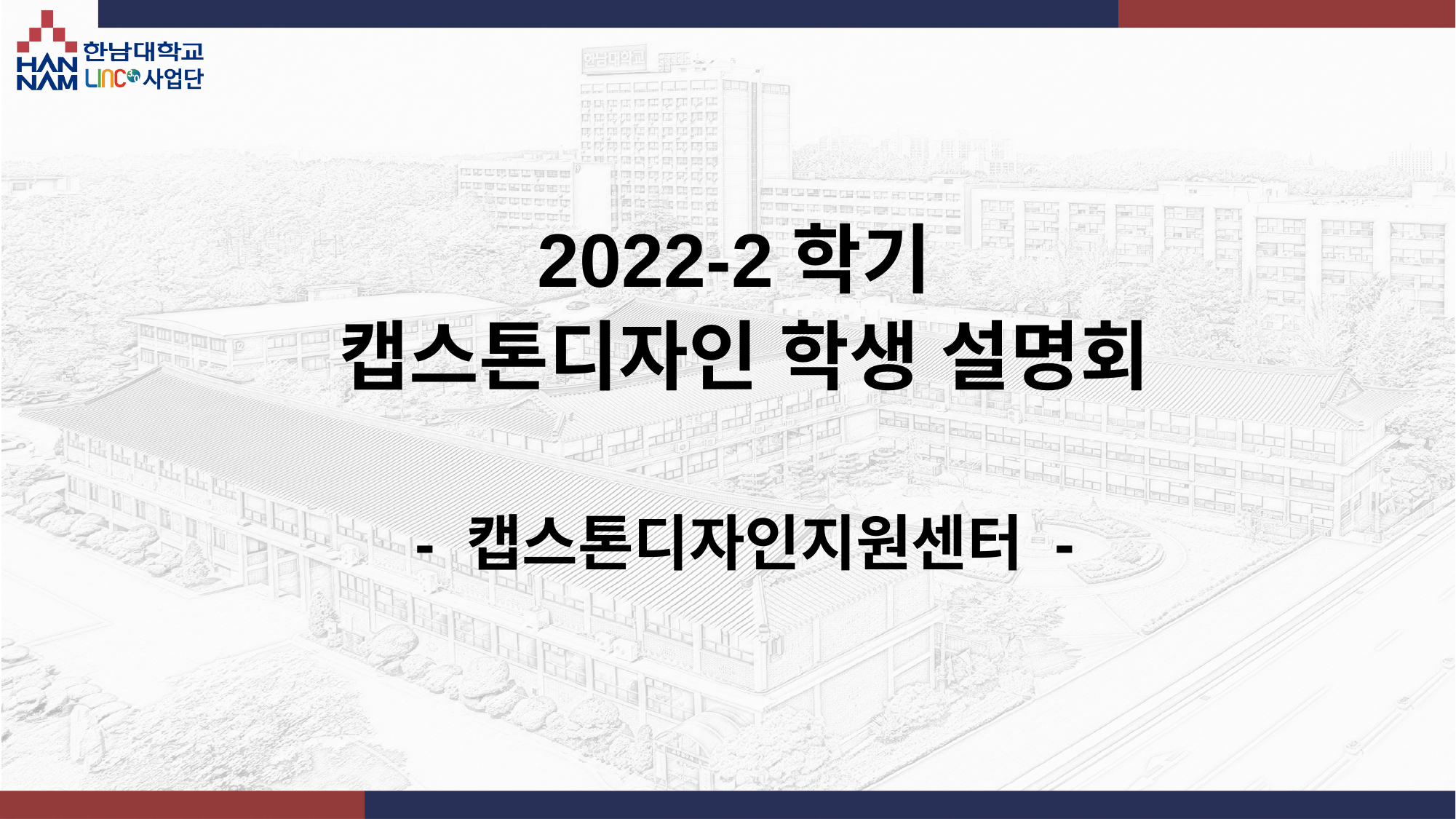

2022-2학기
캡스톤디자인 학생 설명회

- 캡스톤디자인지원센터 -